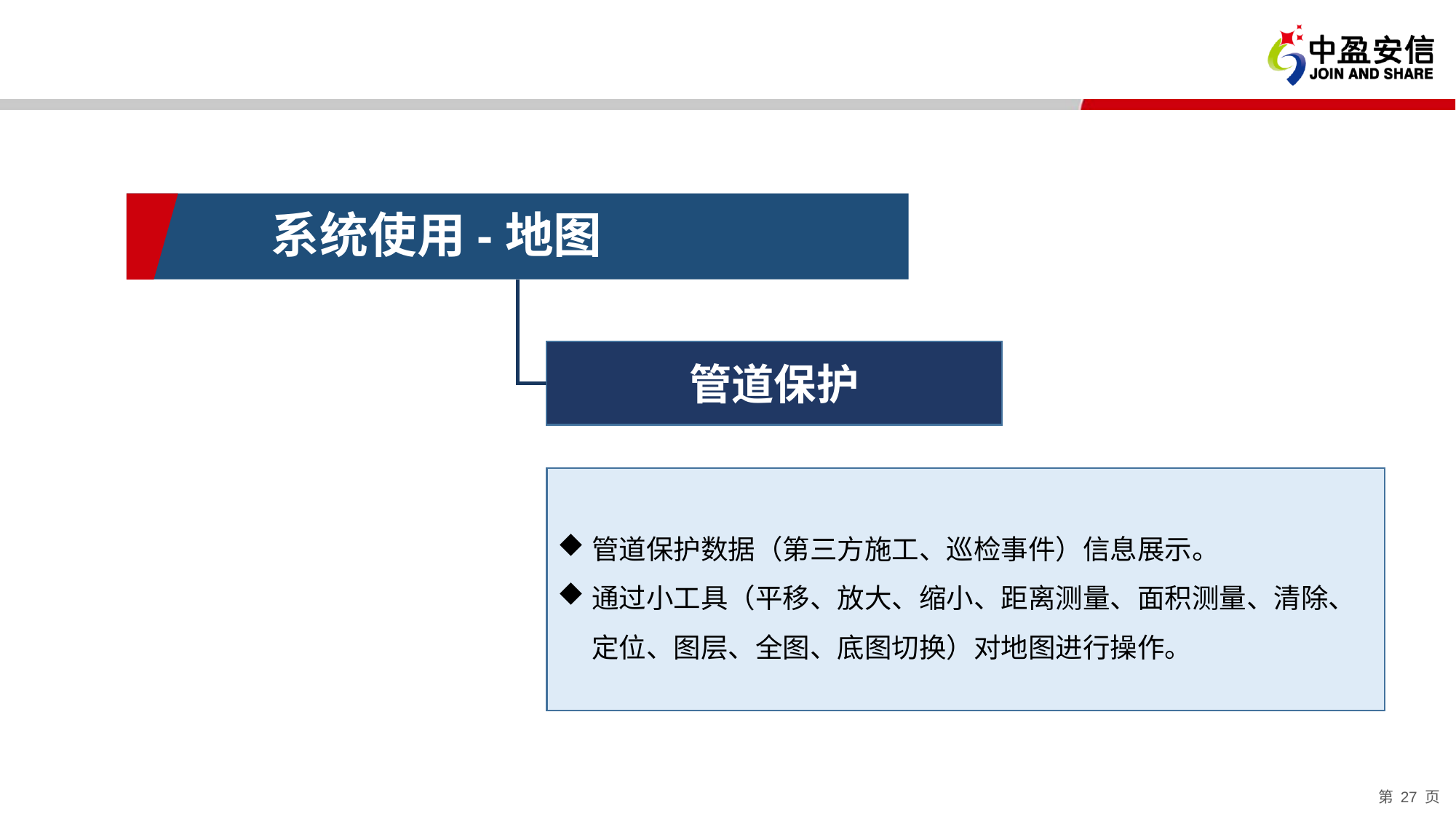

系统使用-地图
管道保护
管道保护数据（第三方施工、巡检事件）信息展示。
通过小工具（平移、放大、缩小、距离测量、面积测量、清除、定位、图层、全图、底图切换）对地图进行操作。